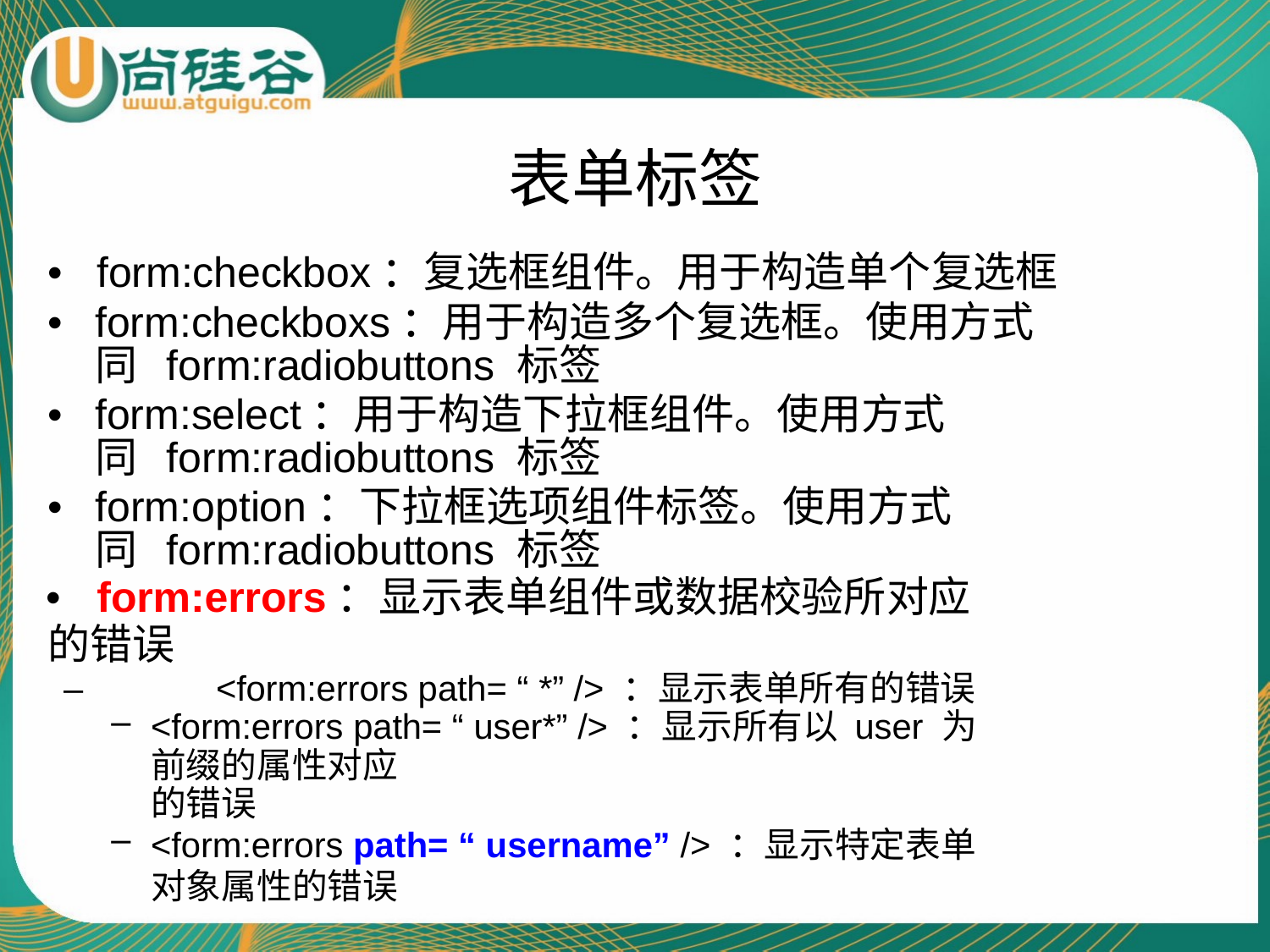

# 表单标签
•	form:checkbox：复选框组件。用于构造单个复选框
•	form:checkboxs：用于构造多个复选框。使用方式同  form:radiobuttons 标签
•	form:select：用于构造下拉框组件。使用方式同  form:radiobuttons 标签
•	form:option：下拉框选项组件标签。使用方式同  form:radiobuttons 标签
•	form:errors：显示表单组件或数据校验所对应的错误
–	<form:errors path= “ *” /> ：显示表单所有的错误
<form:errors path= “ user*” /> ：显示所有以 user 为前缀的属性对应
的错误
<form:errors path= “ username” /> ：显示特定表单对象属性的错误